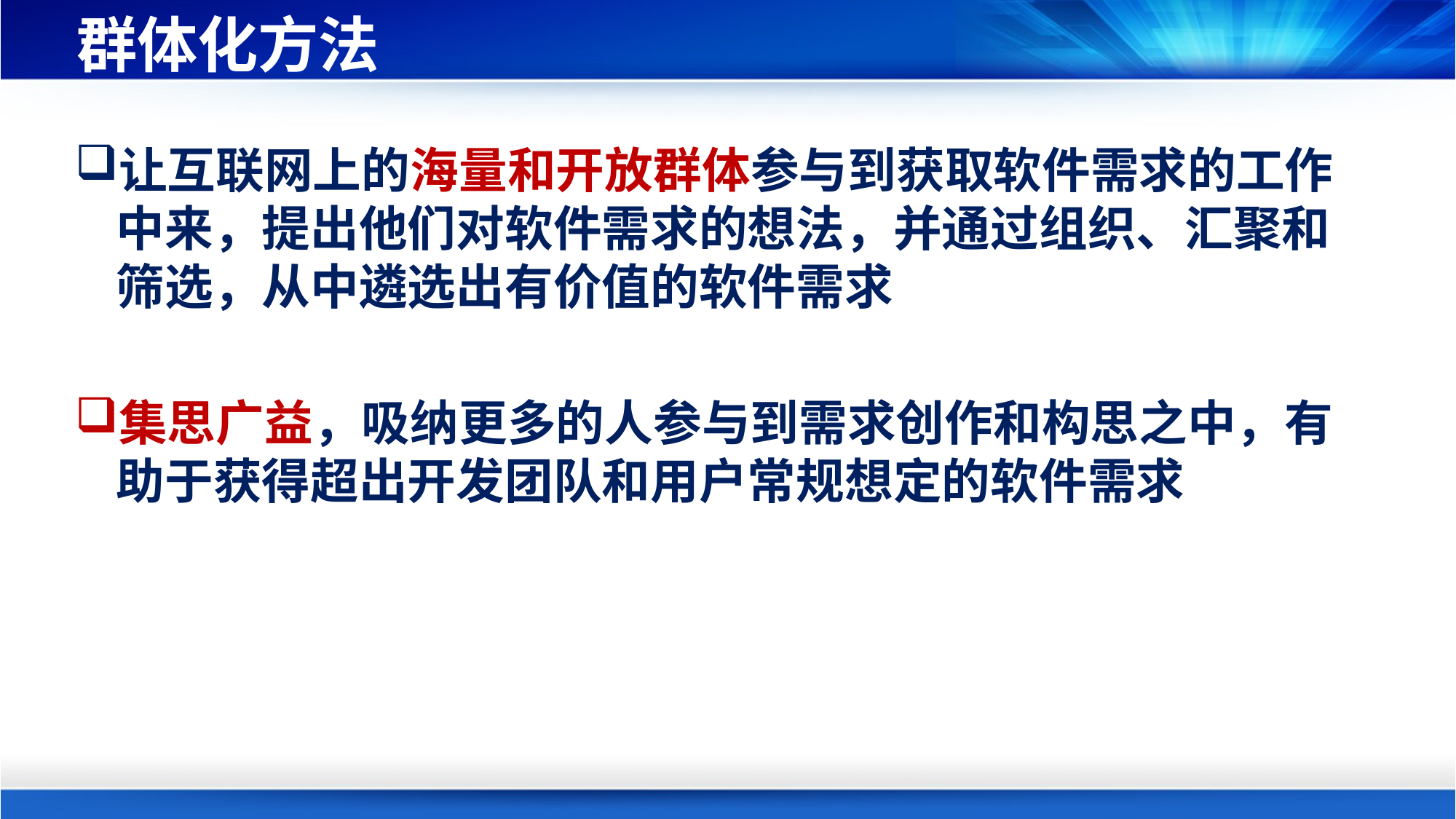

# 群体化方法
让互联网上的海量和开放群体参与到获取软件需求的工作中来，提出他们对软件需求的想法，并通过组织、汇聚和筛选，从中遴选出有价值的软件需求

集思广益，吸纳更多的人参与到需求创作和构思之中，有助于获得超出开发团队和用户常规想定的软件需求